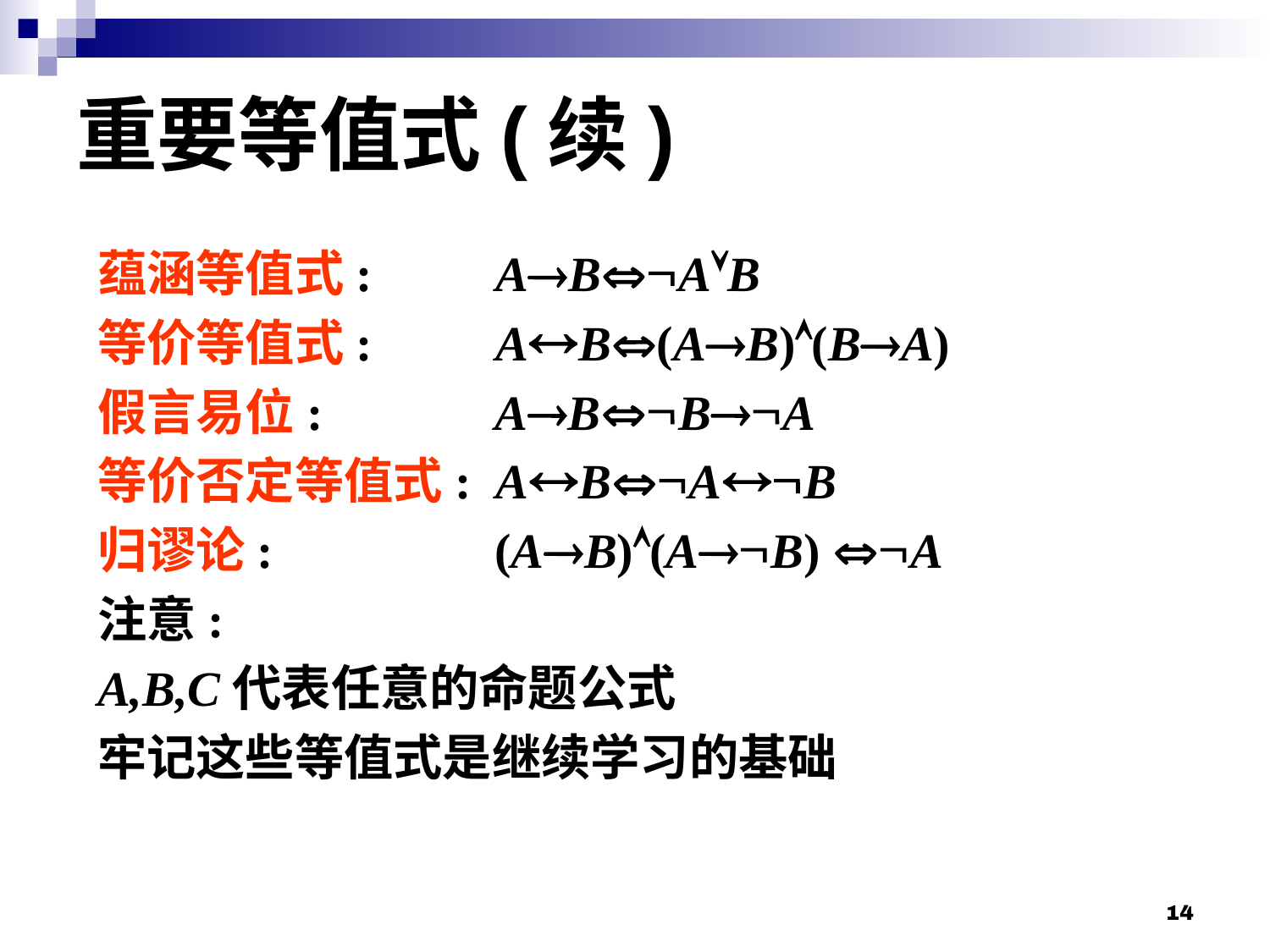

# 重要等值式(续)
蕴涵等值式:          A→B⇔¬A∨B
等价等值式:          A↔B⇔(A→B)∧(B→A)
假言易位:              A→B⇔¬B→¬A
等价否定等值式:  A↔B⇔¬A↔¬B
归谬论:                  (A→B)∧(A→¬B) ⇔¬A
注意:
A,B,C代表任意的命题公式
牢记这些等值式是继续学习的基础
14